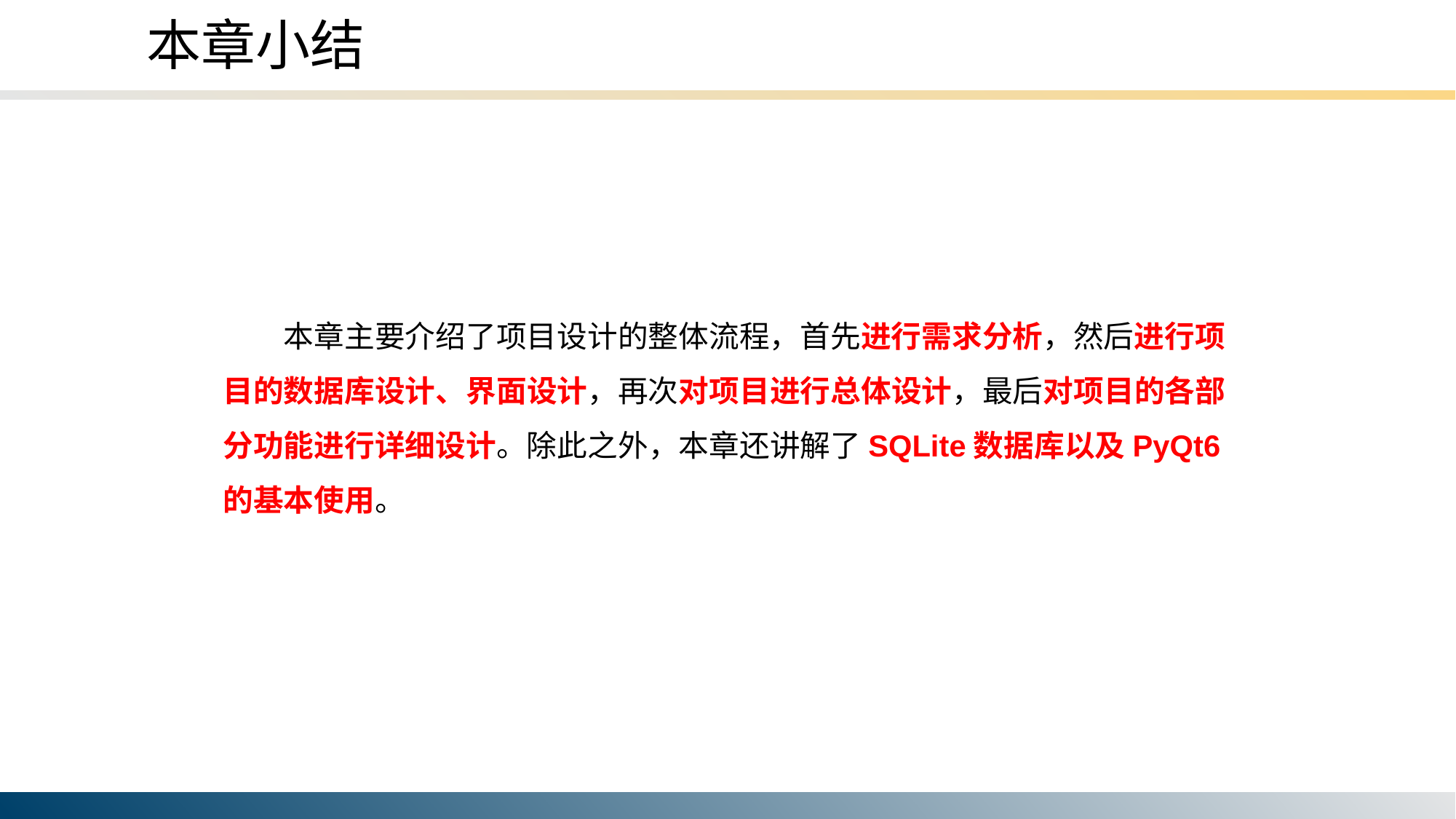

本章小结
本章主要介绍了项目设计的整体流程，首先进行需求分析，然后进行项目的数据库设计、界面设计，再次对项目进行总体设计，最后对项目的各部分功能进行详细设计。除此之外，本章还讲解了SQLite数据库以及PyQt6的基本使用。